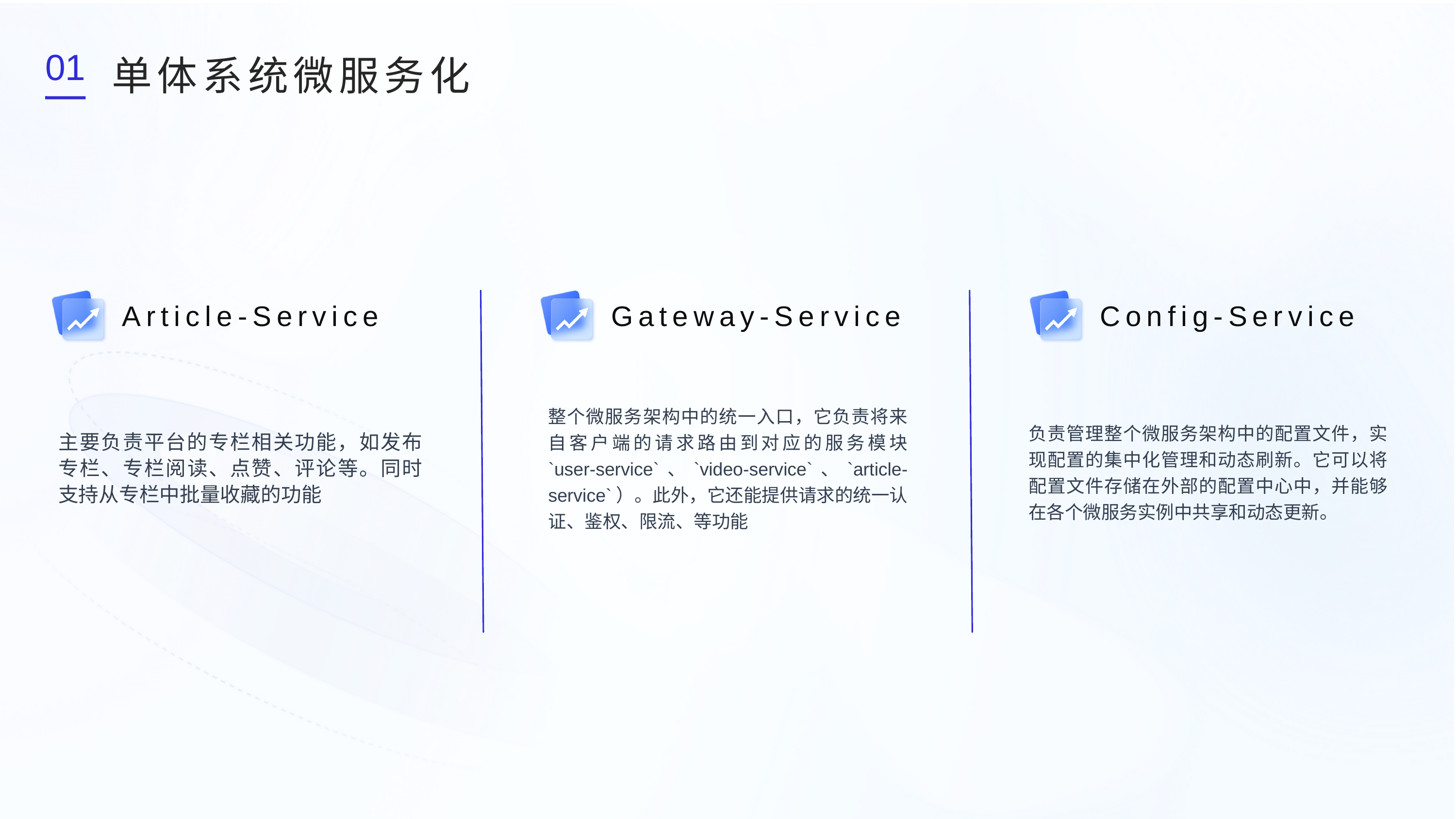

01
单体系统微服务化

Article-Service
Gateway-Service
Config-Service
整个微服务架构中的统一入口，它负责将来自客户端的请求路由到对应的服务模块 `user-service`、`video-service`、`article-service`）。此外，它还能提供请求的统一认证、鉴权、限流、等功能
负责管理整个微服务架构中的配置文件，实现配置的集中化管理和动态刷新。它可以将配置文件存储在外部的配置中心中，并能够在各个微服务实例中共享和动态更新。
主要负责平台的专栏相关功能，如发布专栏、专栏阅读、点赞、评论等。同时支持从专栏中批量收藏的功能